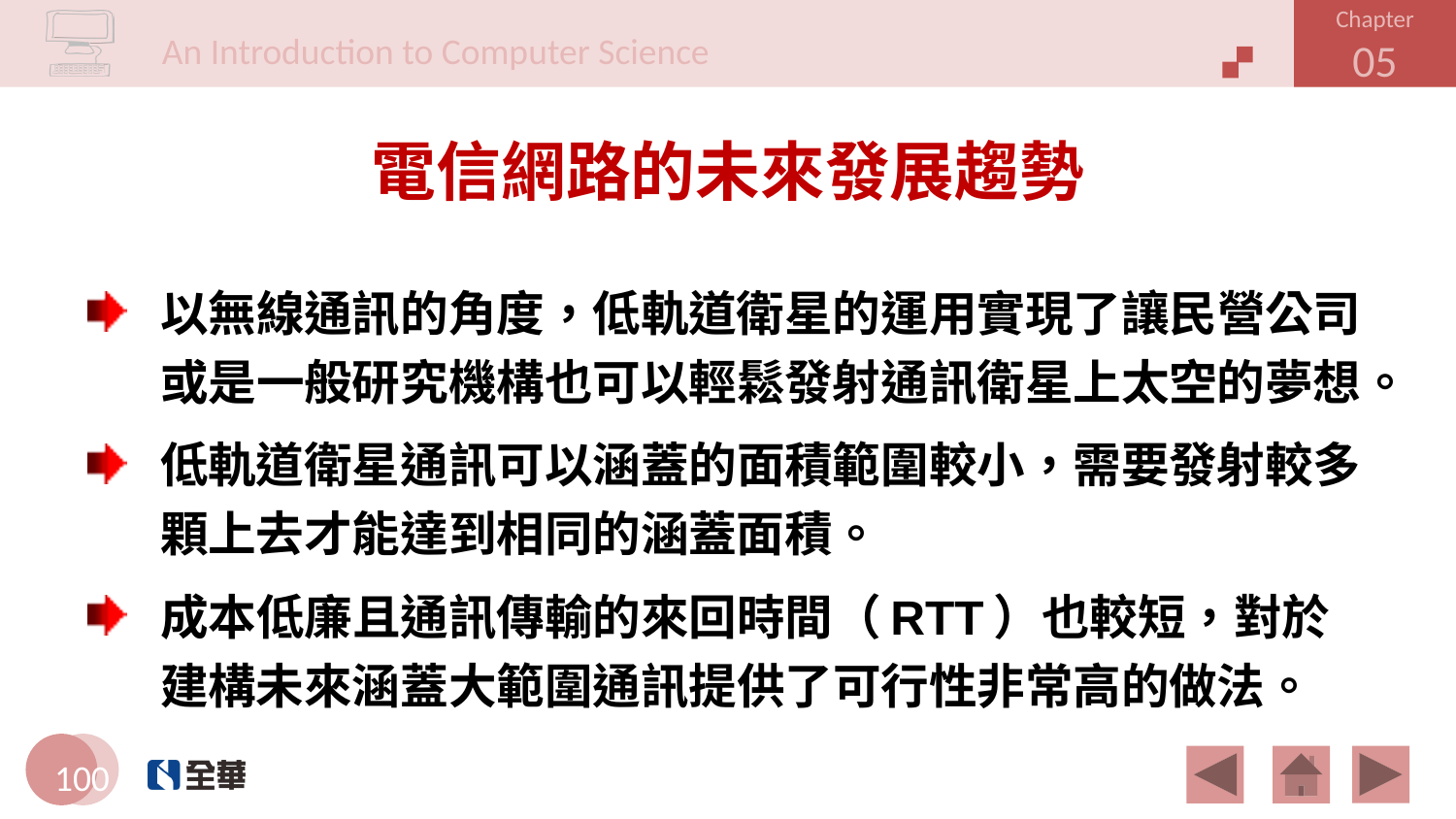

# 電信網路的未來發展趨勢
以無線通訊的角度，低軌道衛星的運用實現了讓民營公司或是一般研究機構也可以輕鬆發射通訊衛星上太空的夢想。
低軌道衛星通訊可以涵蓋的面積範圍較小，需要發射較多顆上去才能達到相同的涵蓋面積。
成本低廉且通訊傳輸的來回時間（RTT）也較短，對於建構未來涵蓋大範圍通訊提供了可行性非常高的做法。